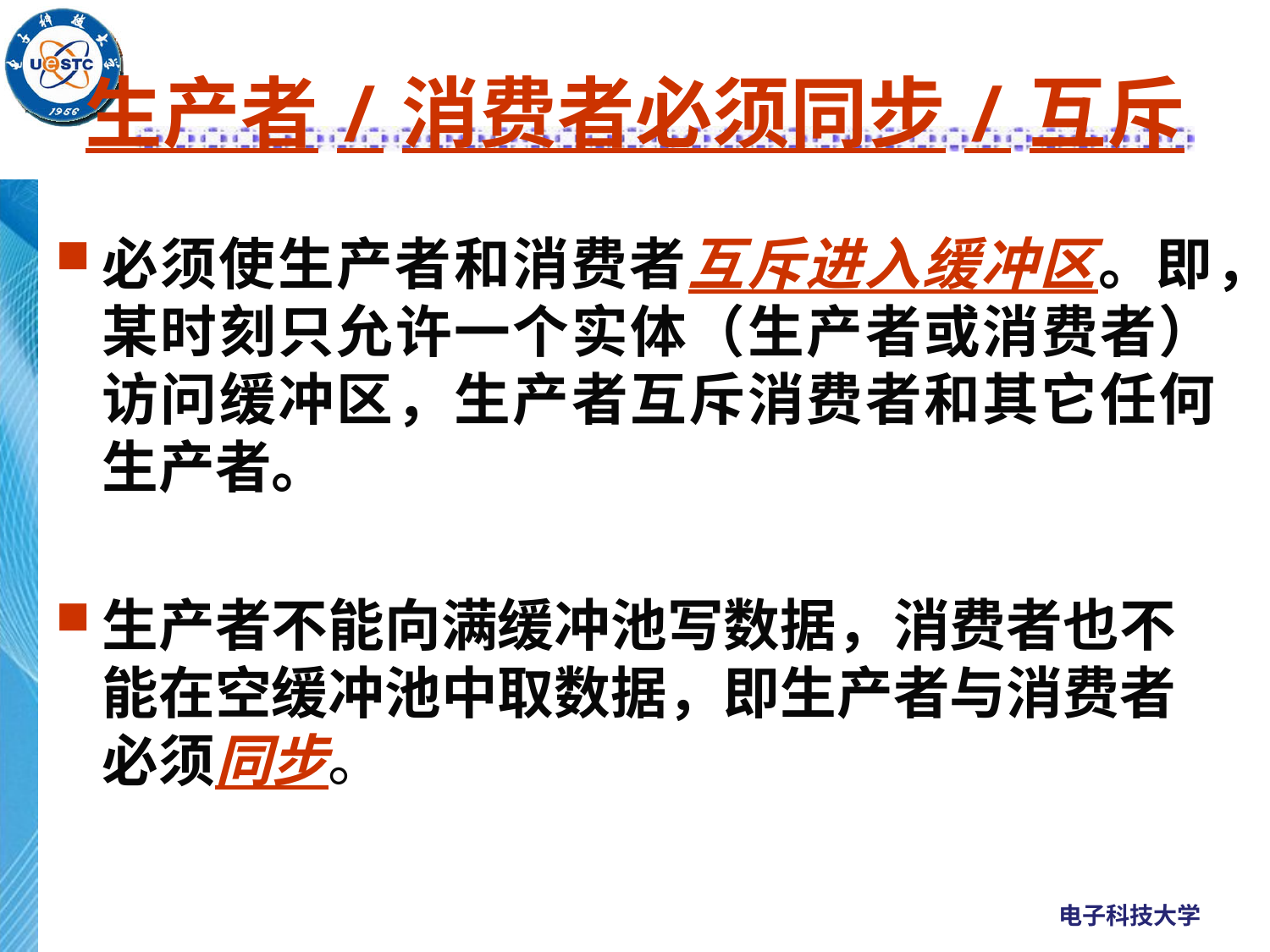

生产者/消费者必须同步/互斥
必须使生产者和消费者互斥进入缓冲区。即，某时刻只允许一个实体（生产者或消费者）访问缓冲区，生产者互斥消费者和其它任何生产者。

生产者不能向满缓冲池写数据，消费者也不能在空缓冲池中取数据，即生产者与消费者必须同步。